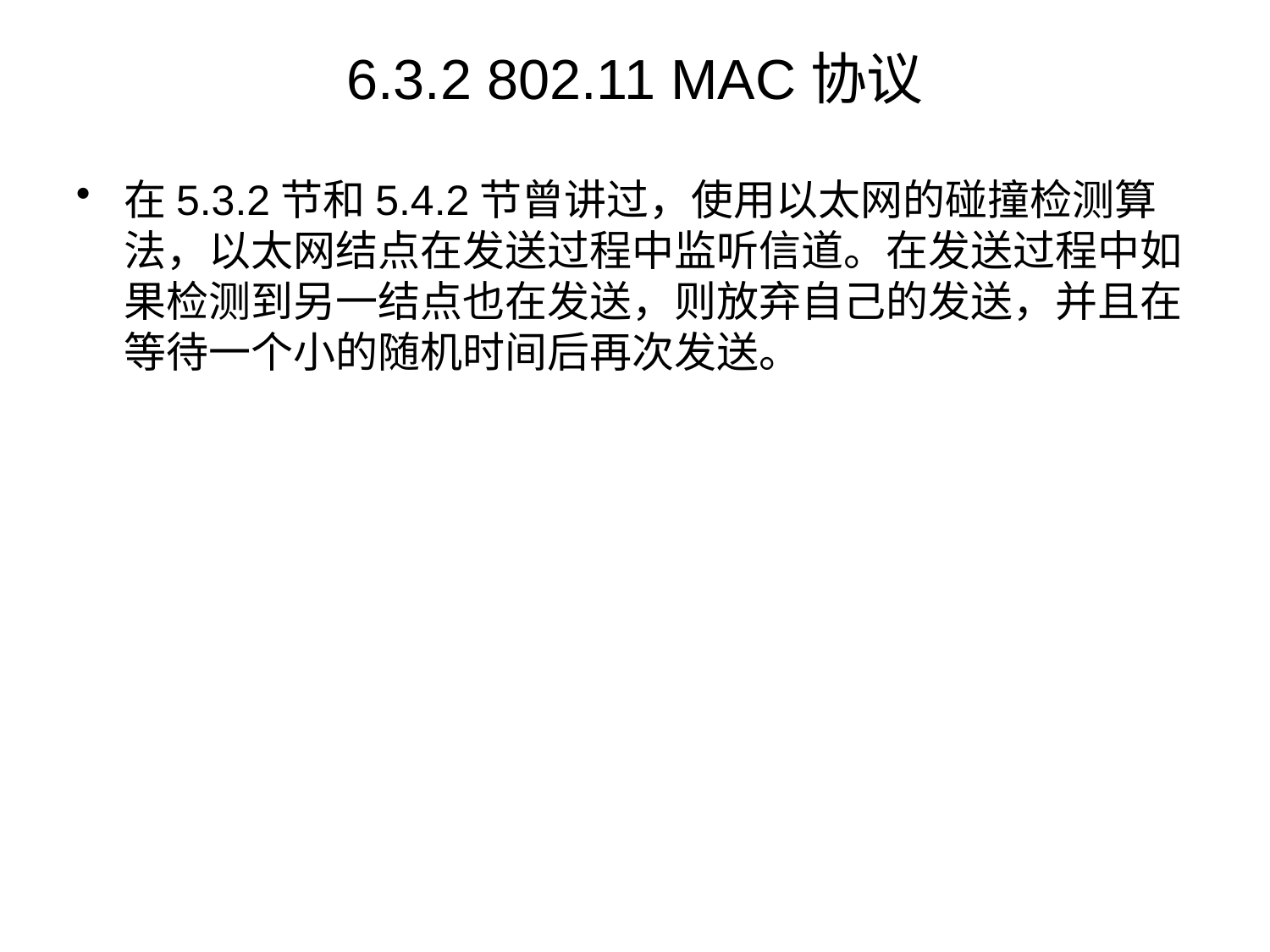

# 6.3.2 802.11 MAC协议
在5.3.2节和5.4.2节曾讲过，使用以太网的碰撞检测算法，以太网结点在发送过程中监听信道。在发送过程中如果检测到另一结点也在发送，则放弃自己的发送，并且在等待一个小的随机时间后再次发送。